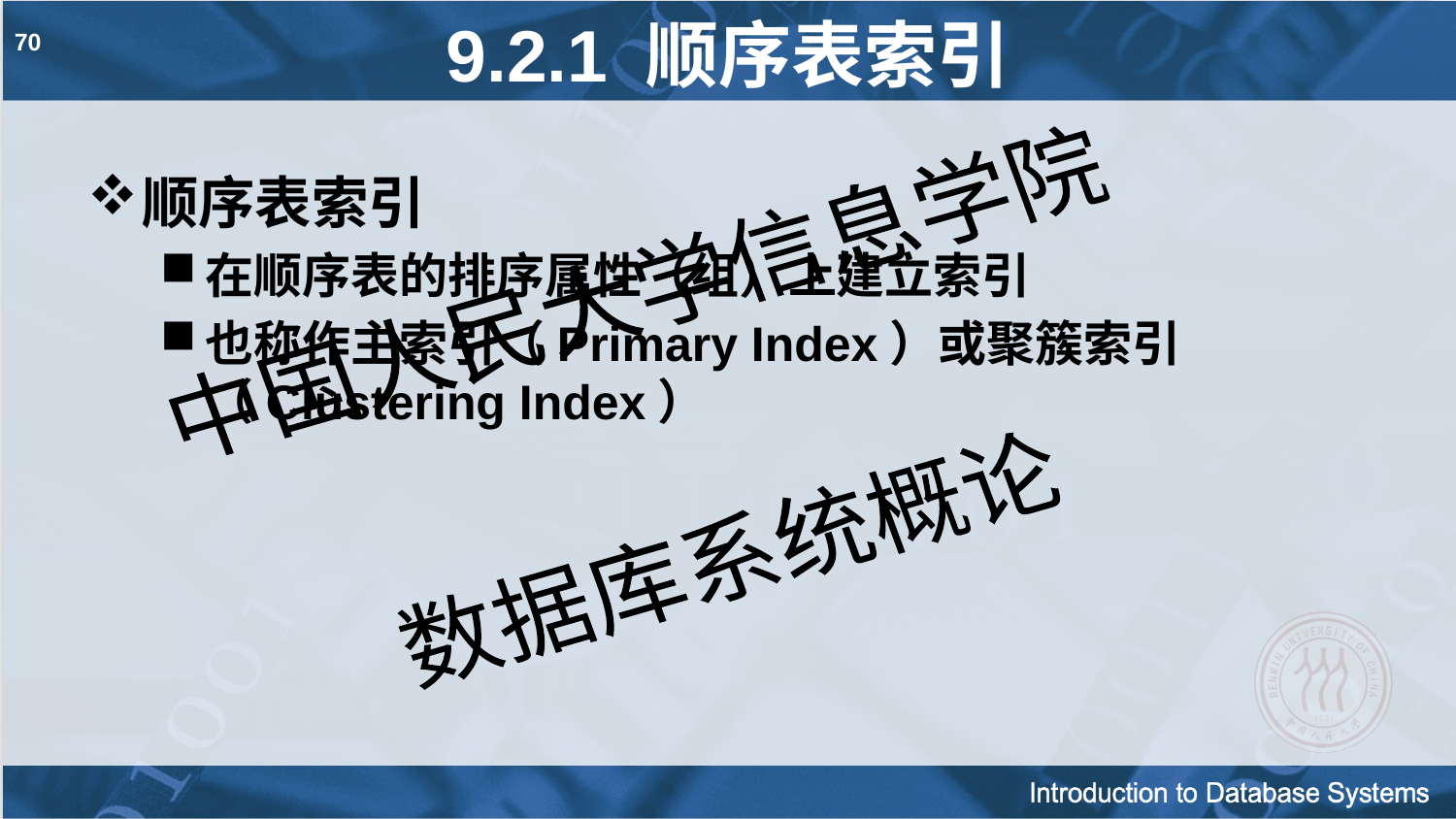

# 9.2.1 顺序表索引
70
顺序表索引
在顺序表的排序属性（组）上建立索引
也称作主索引（Primary Index）或聚簇索引（Clustering Index）